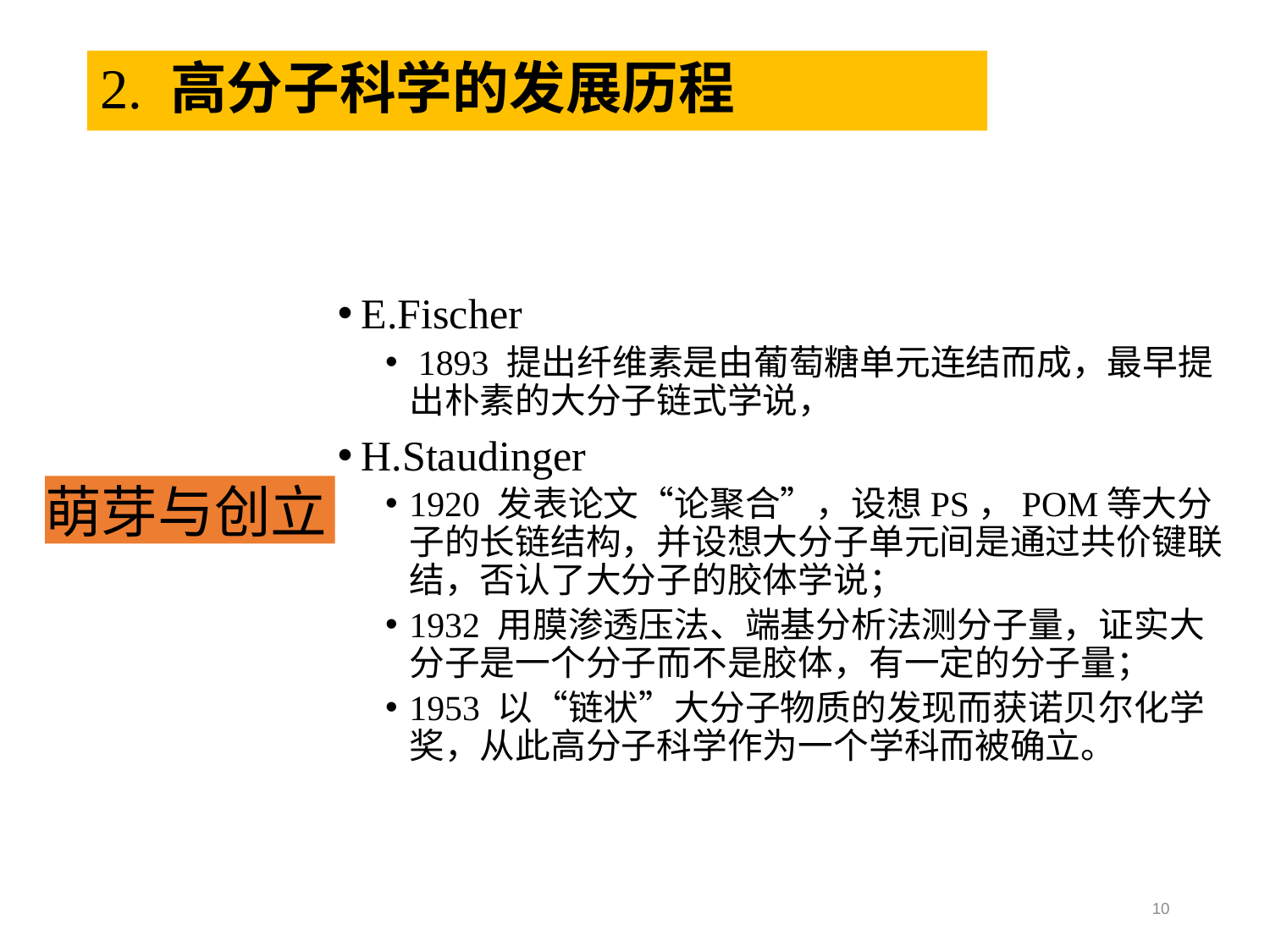

# 2. 高分子科学的发展历程
E.Fischer
 1893 提出纤维素是由葡萄糖单元连结而成，最早提出朴素的大分子链式学说，
H.Staudinger
1920 发表论文“论聚合”，设想PS，POM等大分子的长链结构，并设想大分子单元间是通过共价键联结，否认了大分子的胶体学说；
1932 用膜渗透压法、端基分析法测分子量，证实大分子是一个分子而不是胶体，有一定的分子量；
1953 以“链状”大分子物质的发现而获诺贝尔化学奖，从此高分子科学作为一个学科而被确立。
萌芽与创立
10